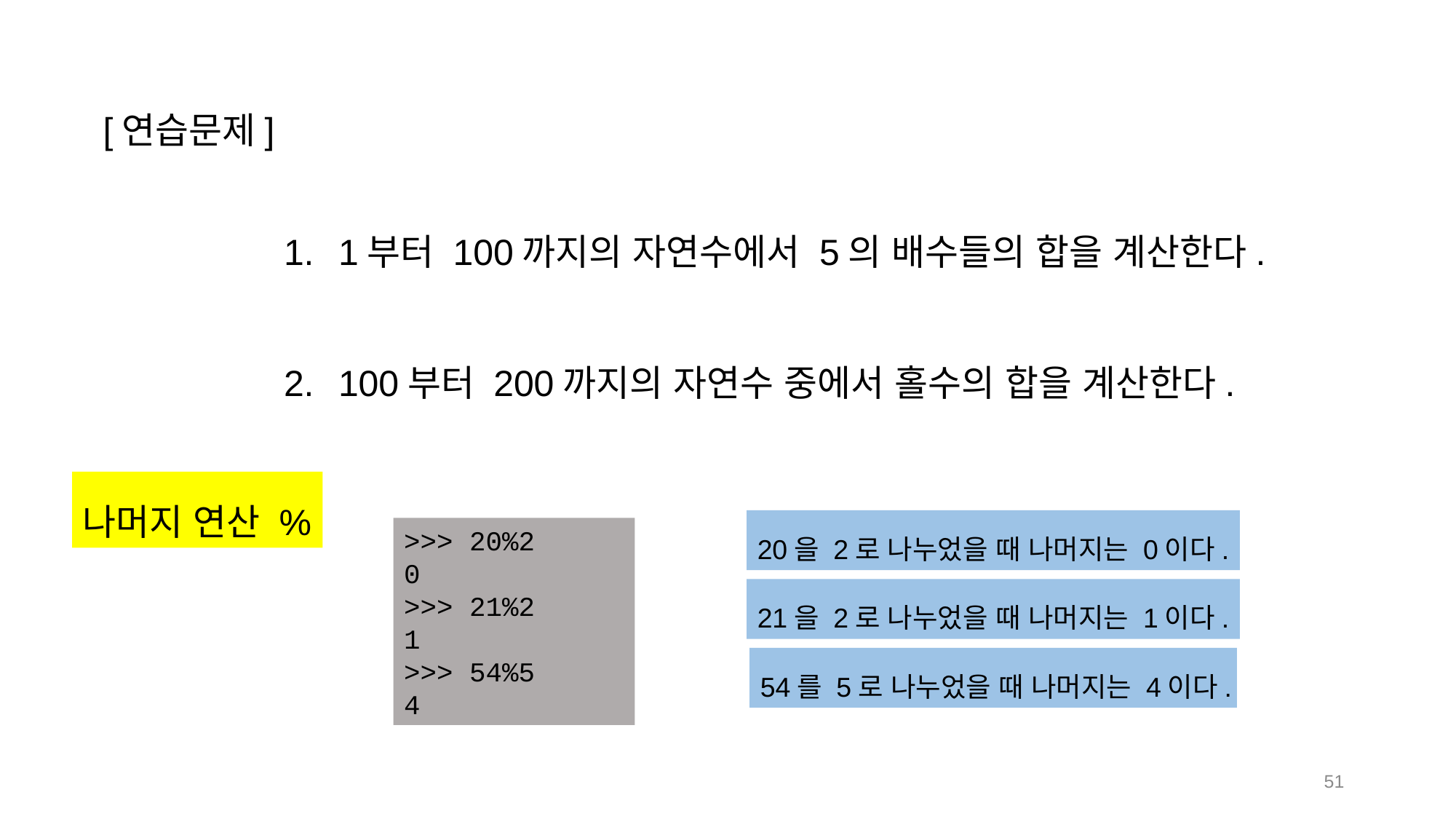

[연습문제]
1부터 100까지의 자연수에서 5의 배수들의 합을 계산한다.

100부터 200까지의 자연수 중에서 홀수의 합을 계산한다.
나머지 연산 %
20을 2로 나누었을 때 나머지는 0이다.
>>> 20%2
0
>>> 21%2
1
>>> 54%5
4
21을 2로 나누었을 때 나머지는 1이다.
54를 5로 나누었을 때 나머지는 4이다.
51